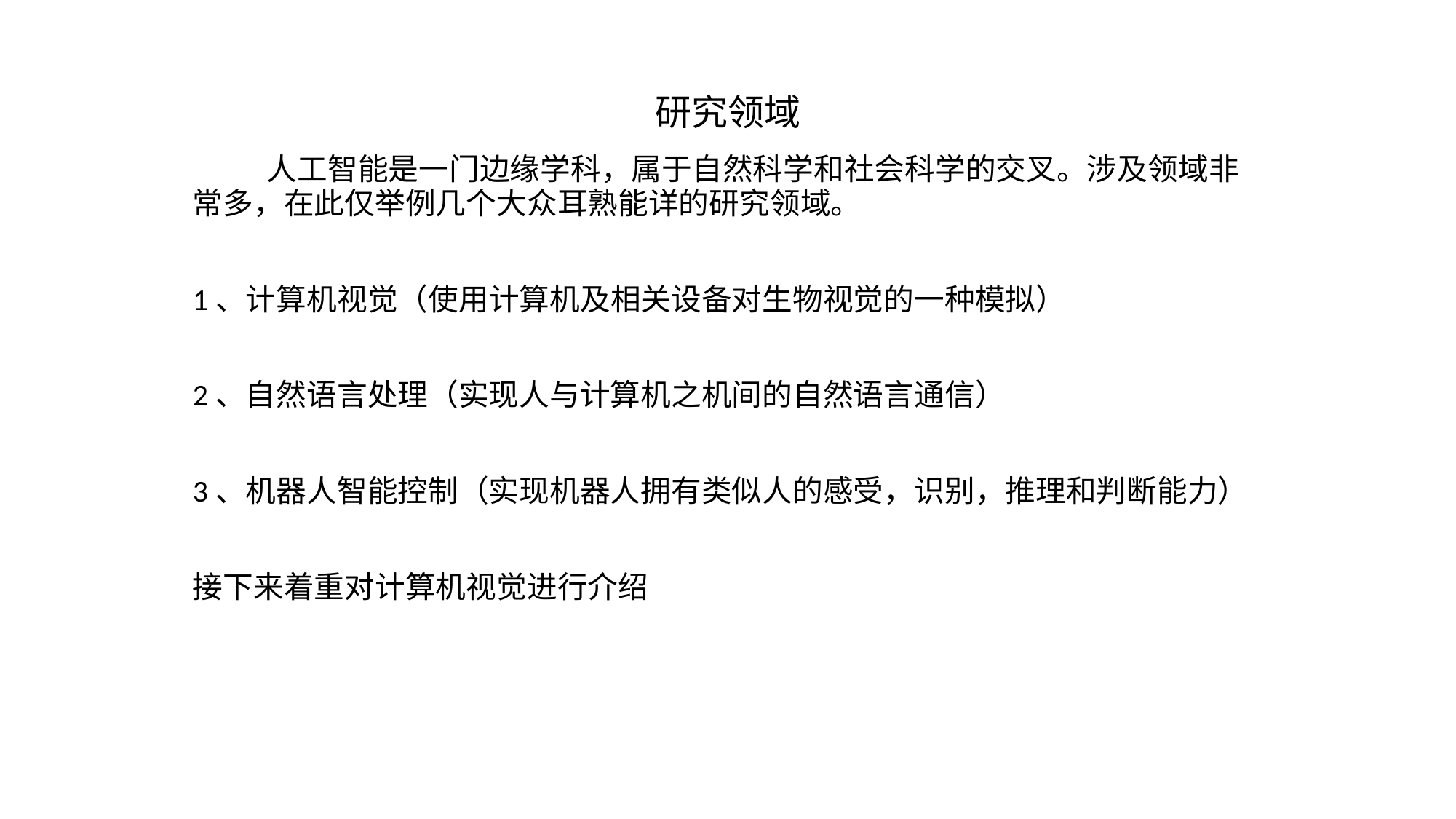

研究领域
        人工智能是一门边缘学科，属于自然科学和社会科学的交叉。涉及领域非常多，在此仅举例几个大众耳熟能详的研究领域。

1、计算机视觉（使用计算机及相关设备对生物视觉的一种模拟）

2、自然语言处理（实现人与计算机之机间的自然语言通信）

3、机器人智能控制（实现机器人拥有类似人的感受，识别，推理和判断能力）

接下来着重对计算机视觉进行介绍